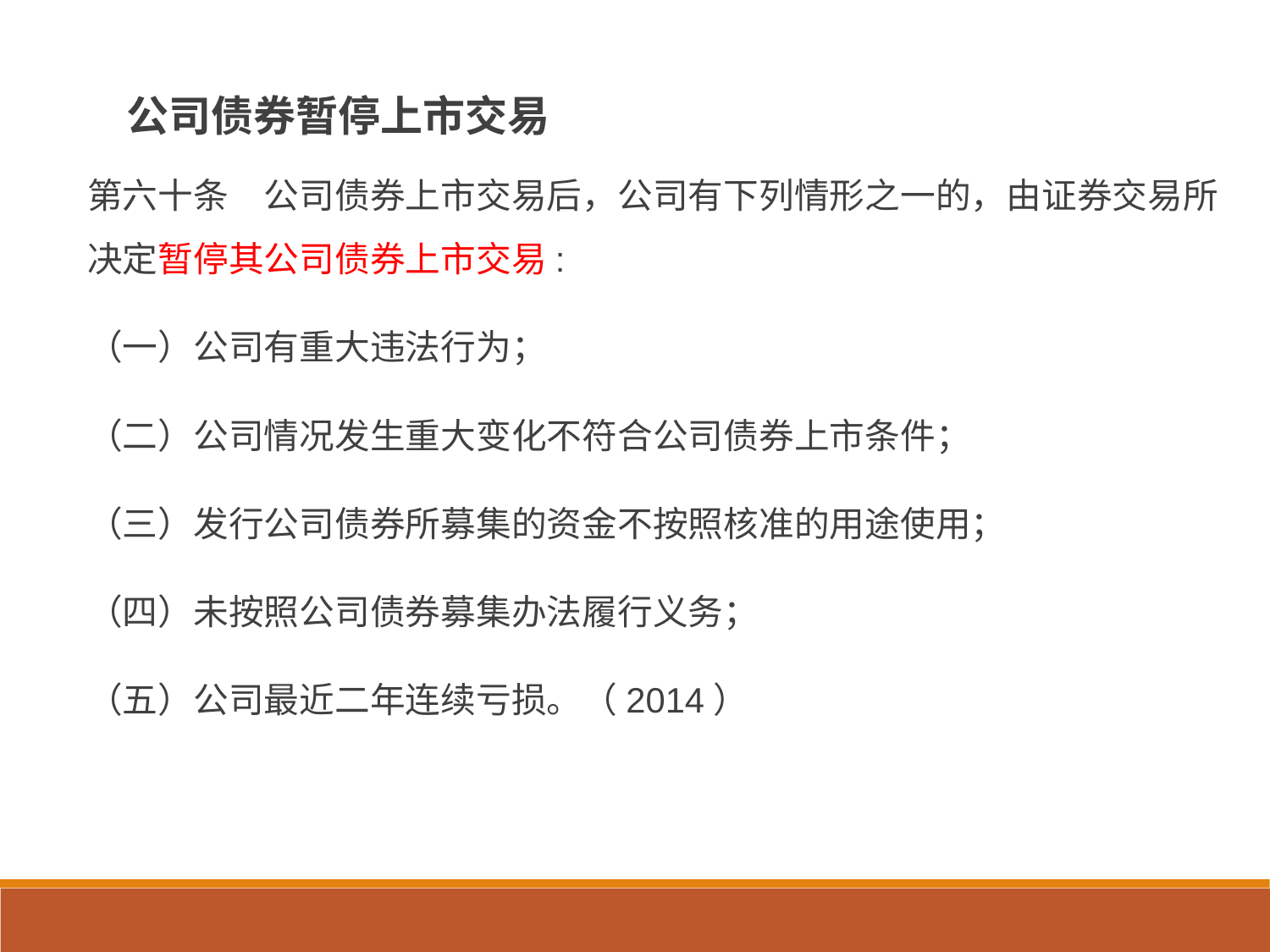

# 公司债券暂停上市交易
第六十条　公司债券上市交易后，公司有下列情形之一的，由证券交易所决定暂停其公司债券上市交易:
（一）公司有重大违法行为；
（二）公司情况发生重大变化不符合公司债券上市条件；
（三）发行公司债券所募集的资金不按照核准的用途使用；
（四）未按照公司债券募集办法履行义务；
（五）公司最近二年连续亏损。（2014）